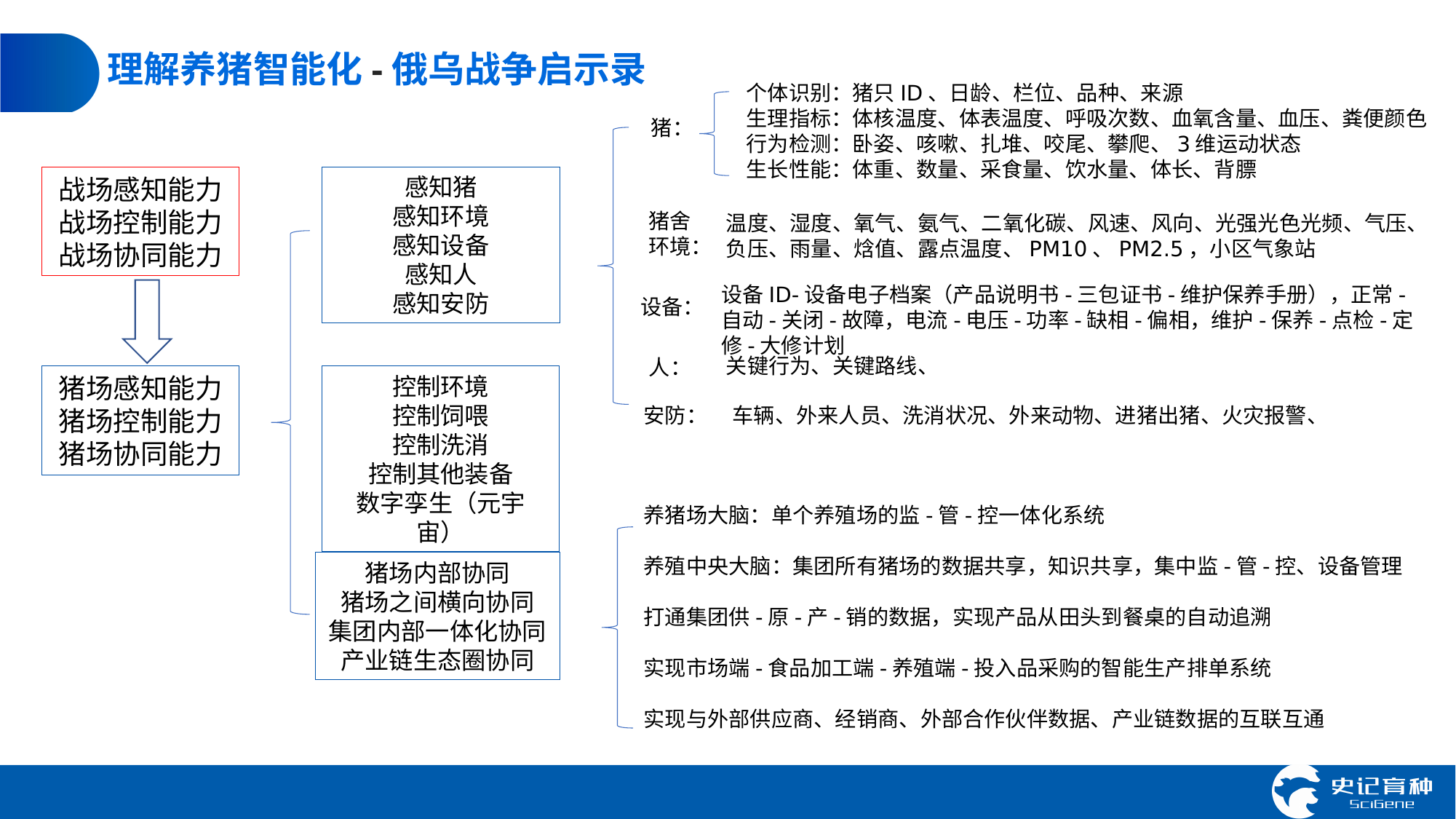

# 理解养猪智能化-俄乌战争启示录
个体识别：猪只ID、日龄、栏位、品种、来源
生理指标：体核温度、体表温度、呼吸次数、血氧含量、血压、粪便颜色
行为检测：卧姿、咳嗽、扎堆、咬尾、攀爬、3维运动状态
生长性能：体重、数量、采食量、饮水量、体长、背膘

猪：

战场感知能力
战场控制能力
战场协同能力
感知猪
感知环境
感知设备
感知人
感知安防
猪舍环境：
温度、湿度、氧气、氨气、二氧化碳、风速、风向、光强光色光频、气压、负压、雨量、焓值、露点温度、PM10、PM2.5，小区气象站

设备ID-设备电子档案（产品说明书-三包证书-维护保养手册），正常-自动-关闭-故障，电流-电压-功率-缺相-偏相，维护-保养-点检-定修-大修计划

设备：
关键行为、关键路线、
人：
猪场感知能力
猪场控制能力
猪场协同能力
控制环境
控制饲喂
控制洗消
控制其他装备
数字孪生（元宇宙）
安防：
车辆、外来人员、洗消状况、外来动物、进猪出猪、火灾报警、
养猪场大脑：单个养殖场的监-管-控一体化系统

养殖中央大脑：集团所有猪场的数据共享，知识共享，集中监-管-控、设备管理

打通集团供-原-产-销的数据，实现产品从田头到餐桌的自动追溯

实现市场端-食品加工端-养殖端-投入品采购的智能生产排单系统

实现与外部供应商、经销商、外部合作伙伴数据、产业链数据的互联互通

猪场内部协同
猪场之间横向协同
集团内部一体化协同
产业链生态圈协同